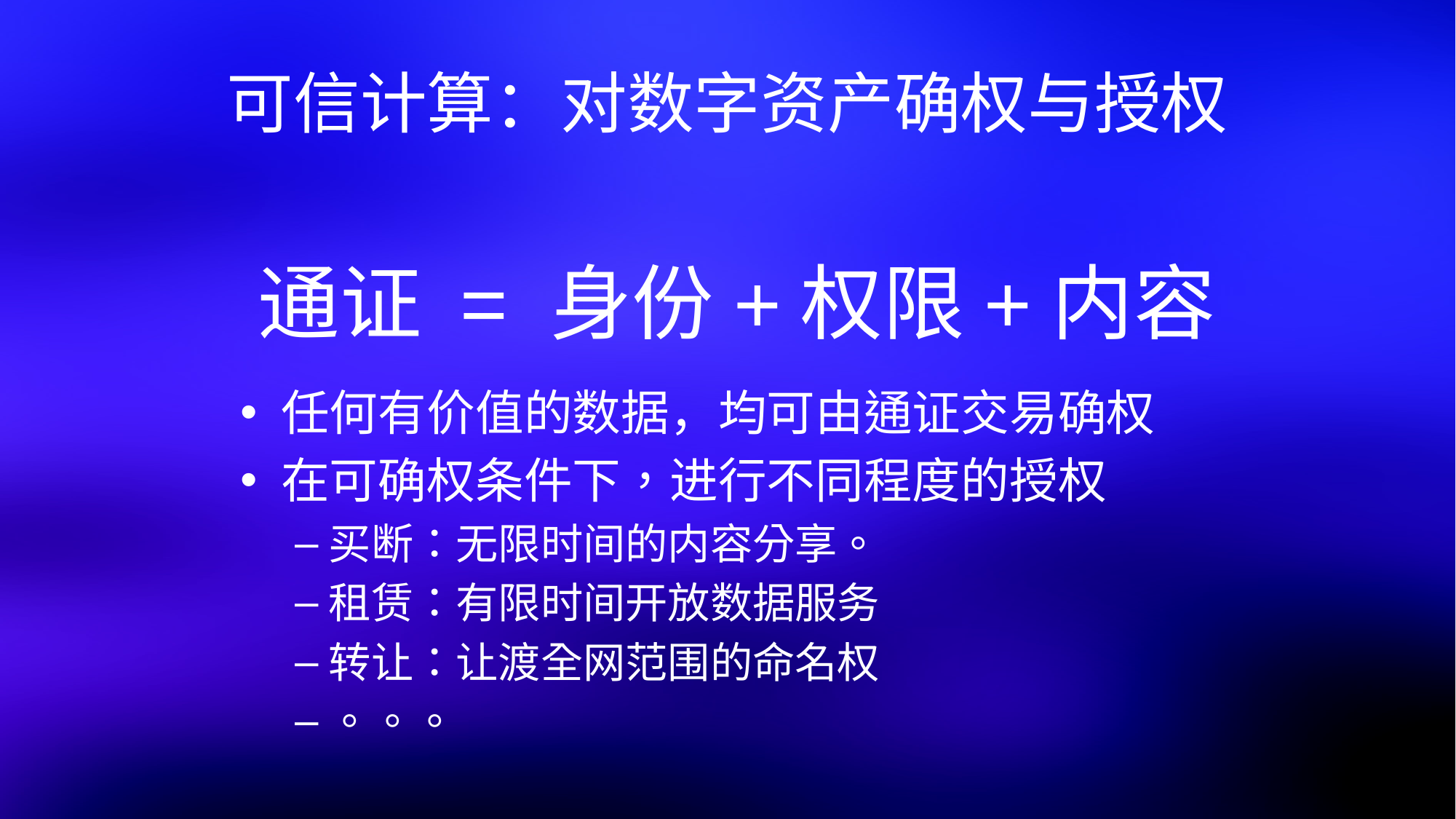

# 可信计算：对数字资产确权与授权
通证 = 身份+权限+内容
任何有价值的数据，均可由通证交易确权
在可确权条件下，进行不同程度的授权
买断：无限时间的内容分享。
租赁：有限时间开放数据服务
转让：让渡全网范围的命名权
。。。